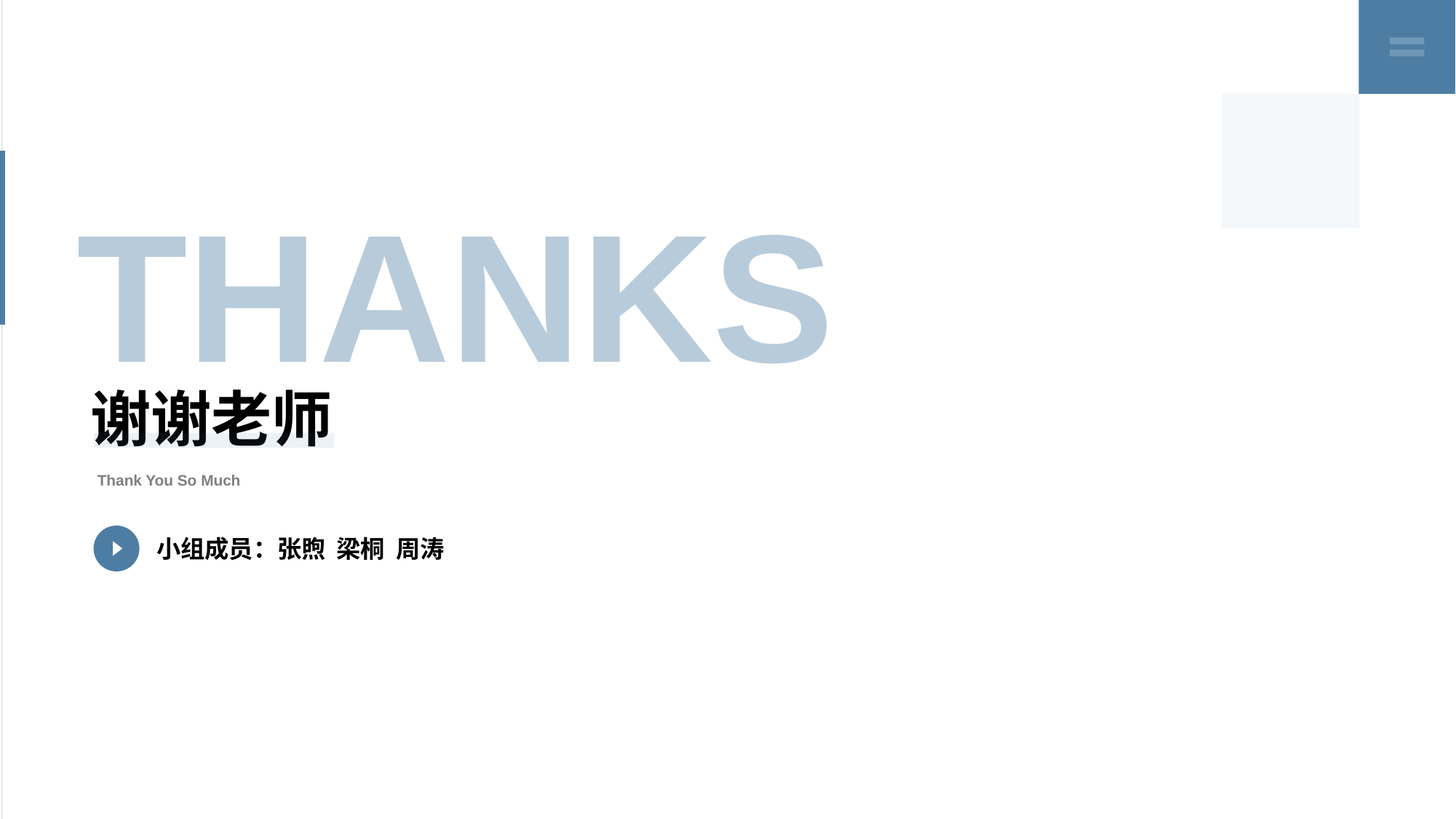

THANKS
谢谢老师

Thank You So Much

小组成员：张煦  梁桐  周涛